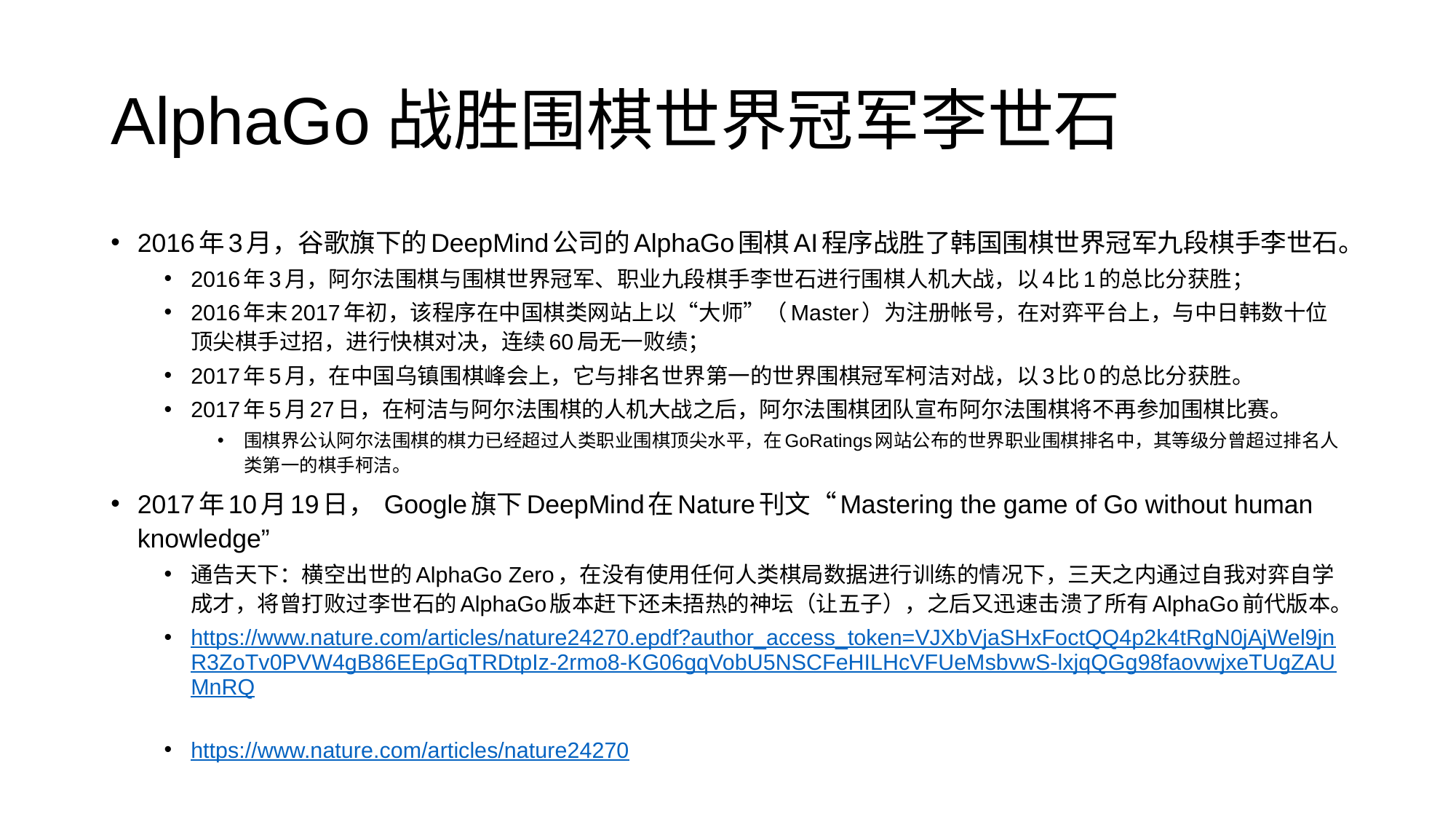

# AlphaGo战胜围棋世界冠军李世石
2016年3月，谷歌旗下的DeepMind公司的AlphaGo围棋AI程序战胜了韩国围棋世界冠军九段棋手李世石。
2016年3月，阿尔法围棋与围棋世界冠军、职业九段棋手李世石进行围棋人机大战，以4比1的总比分获胜；
2016年末2017年初，该程序在中国棋类网站上以“大师”（Master）为注册帐号，在对弈平台上，与中日韩数十位顶尖棋手过招，进行快棋对决，连续60局无一败绩；
2017年5月，在中国乌镇围棋峰会上，它与排名世界第一的世界围棋冠军柯洁对战，以3比0的总比分获胜。
2017年5月27日，在柯洁与阿尔法围棋的人机大战之后，阿尔法围棋团队宣布阿尔法围棋将不再参加围棋比赛。
围棋界公认阿尔法围棋的棋力已经超过人类职业围棋顶尖水平，在GoRatings网站公布的世界职业围棋排名中，其等级分曾超过排名人类第一的棋手柯洁。
2017年10月19日， Google旗下DeepMind在Nature刊文“Mastering the game of Go without human knowledge”
通告天下：横空出世的AlphaGo Zero，在没有使用任何人类棋局数据进行训练的情况下，三天之内通过自我对弈自学成才，将曾打败过李世石的AlphaGo版本赶下还未捂热的神坛（让五子），之后又迅速击溃了所有AlphaGo前代版本。
https://www.nature.com/articles/nature24270.epdf?author_access_token=VJXbVjaSHxFoctQQ4p2k4tRgN0jAjWel9jnR3ZoTv0PVW4gB86EEpGqTRDtpIz-2rmo8-KG06gqVobU5NSCFeHILHcVFUeMsbvwS-lxjqQGg98faovwjxeTUgZAUMnRQ
https://www.nature.com/articles/nature24270